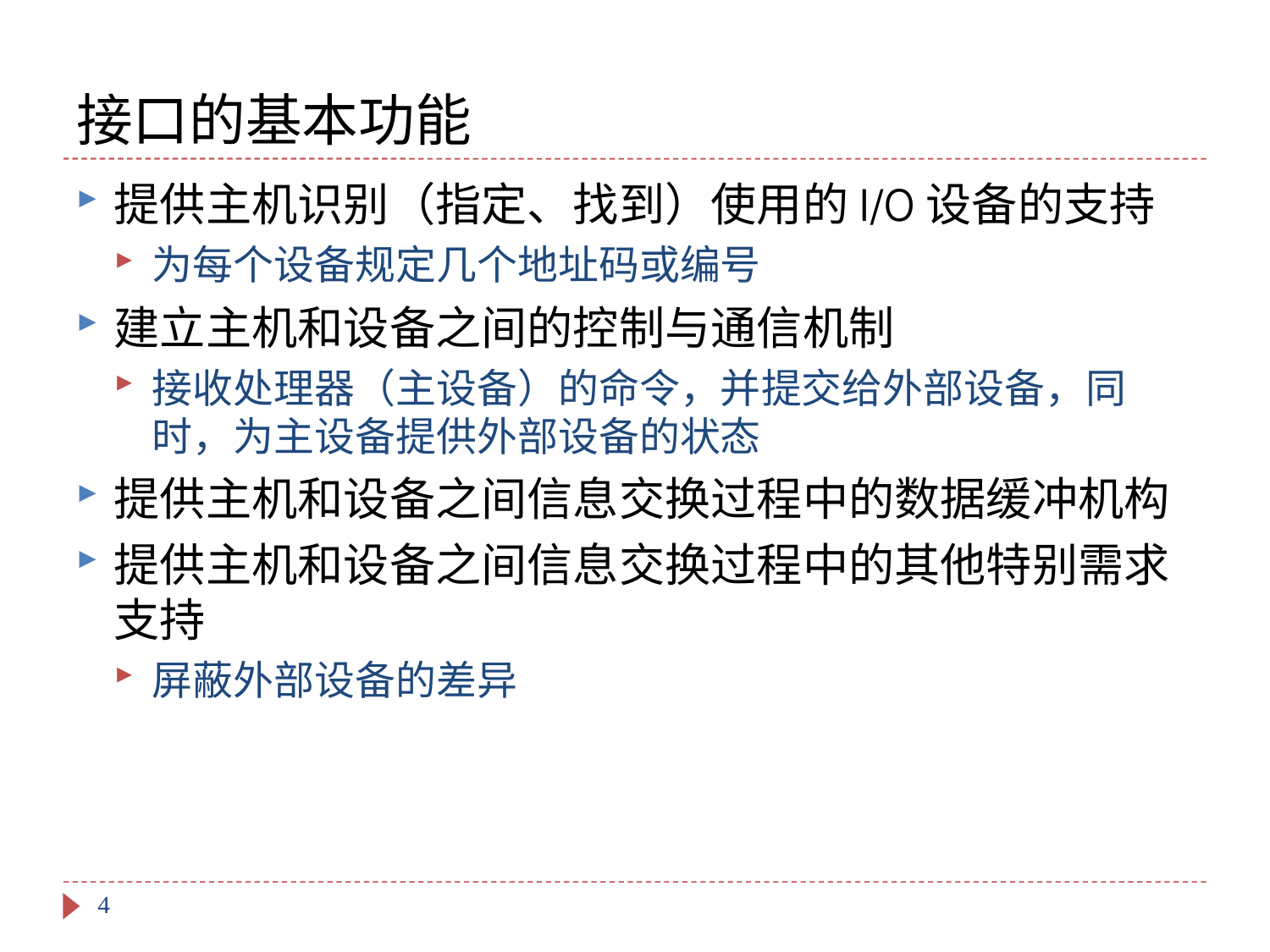

# 接口的基本功能
提供主机识别（指定、找到）使用的I/O设备的支持
为每个设备规定几个地址码或编号
建立主机和设备之间的控制与通信机制
接收处理器（主设备）的命令，并提交给外部设备，同时，为主设备提供外部设备的状态
提供主机和设备之间信息交换过程中的数据缓冲机构
提供主机和设备之间信息交换过程中的其他特别需求支持
屏蔽外部设备的差异

4